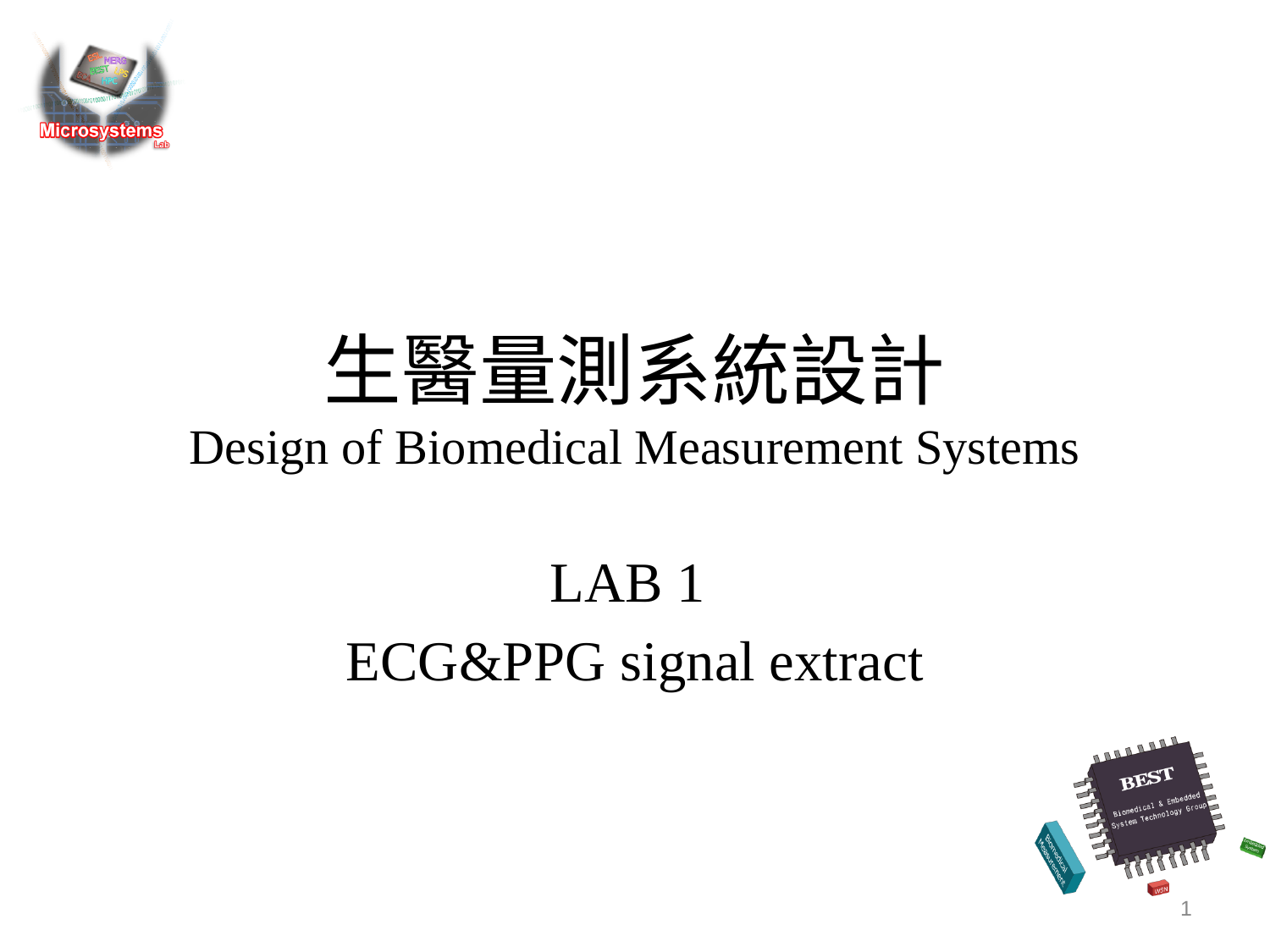

# 生醫量測系統設計 Design of Biomedical Measurement Systems
LAB 1
ECG&PPG signal extract
1